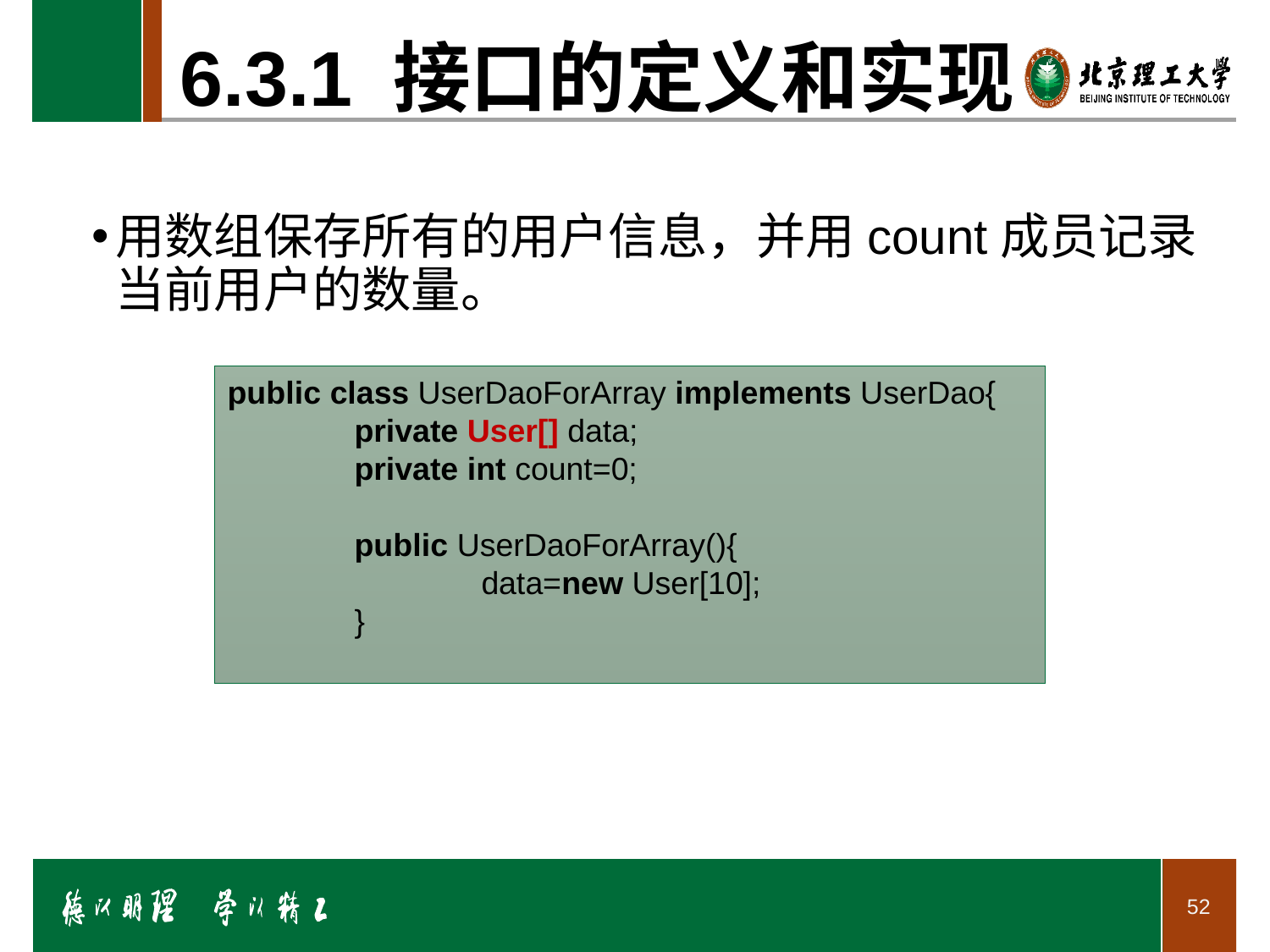

# 6.3.1 接口的定义和实现
用数组保存所有的用户信息，并用count成员记录当前用户的数量。
public class UserDaoForArray implements UserDao{
	private User[] data;
	private int count=0;

	public UserDaoForArray(){
		data=new User[10];
	}